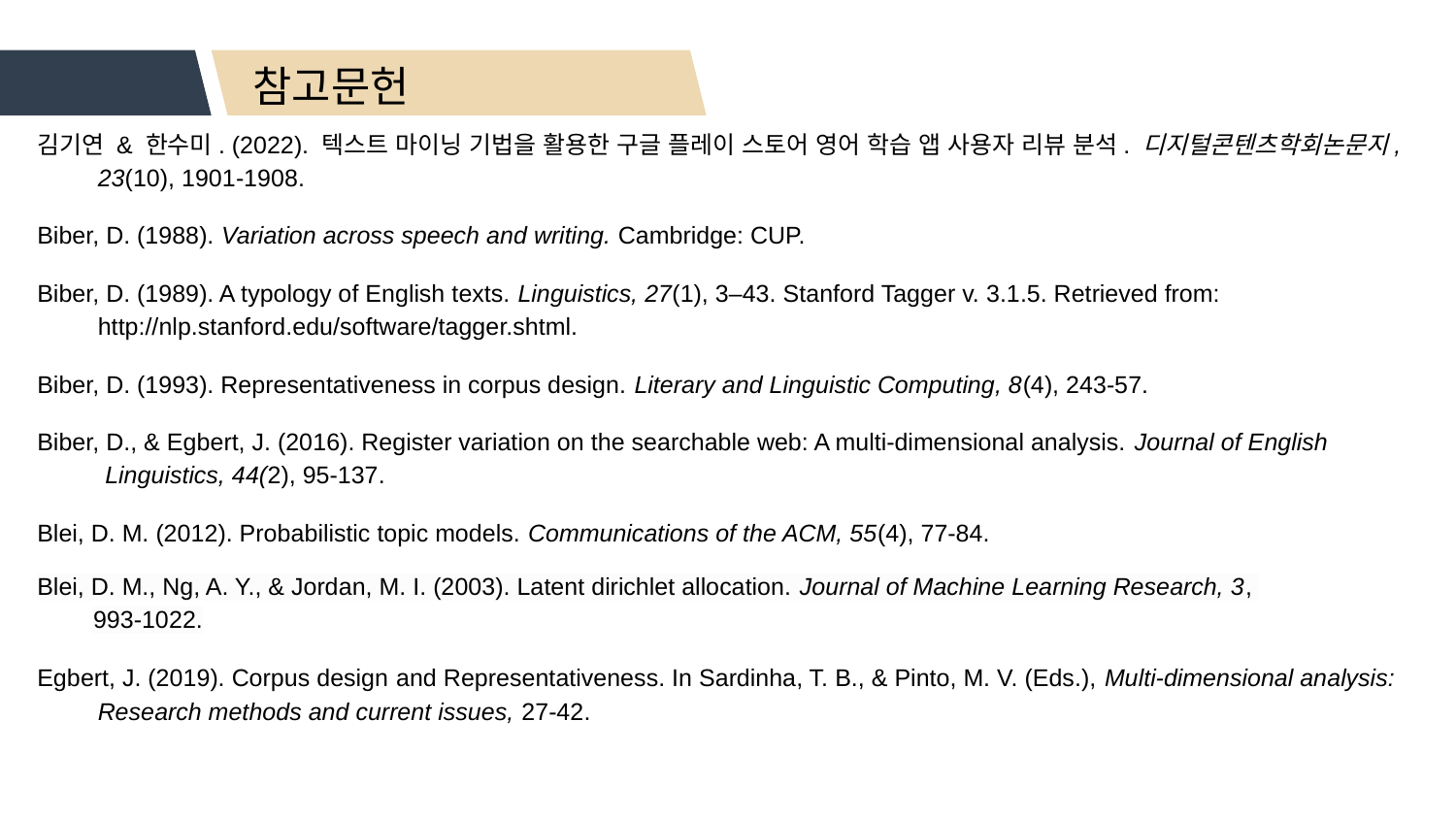

참고문헌
김기연 & 한수미. (2022). 텍스트 마이닝 기법을 활용한 구글 플레이 스토어 영어 학습 앱 사용자 리뷰 분석. 디지털콘텐츠학회논문지, 23(10), 1901-1908.
Biber, D. (1988). Variation across speech and writing. Cambridge: CUP.
Biber, D. (1989). A typology of English texts. Linguistics, 27(1), 3–43. Stanford Tagger v. 3.1.5. Retrieved from:       http://nlp.stanford.edu/software/tagger.shtml.
Biber, D. (1993). Representativeness in corpus design. Literary and Linguistic Computing, 8(4), 243-57.
Biber, D., & Egbert, J. (2016). Register variation on the searchable web: A multi-dimensional analysis. Journal of English
          Linguistics, 44(2), 95-137.
Blei, D. M. (2012). Probabilistic topic models. Communications of the ACM, 55(4), 77-84.
Blei, D. M., Ng, A. Y., & Jordan, M. I. (2003). Latent dirichlet allocation. Journal of Machine Learning Research, 3,
       993-1022.
Egbert, J. (2019). Corpus design and Representativeness. In Sardinha, T. B., & Pinto, M. V. (Eds.), Multi-dimensional analysis: Research methods and current issues, 27-42.